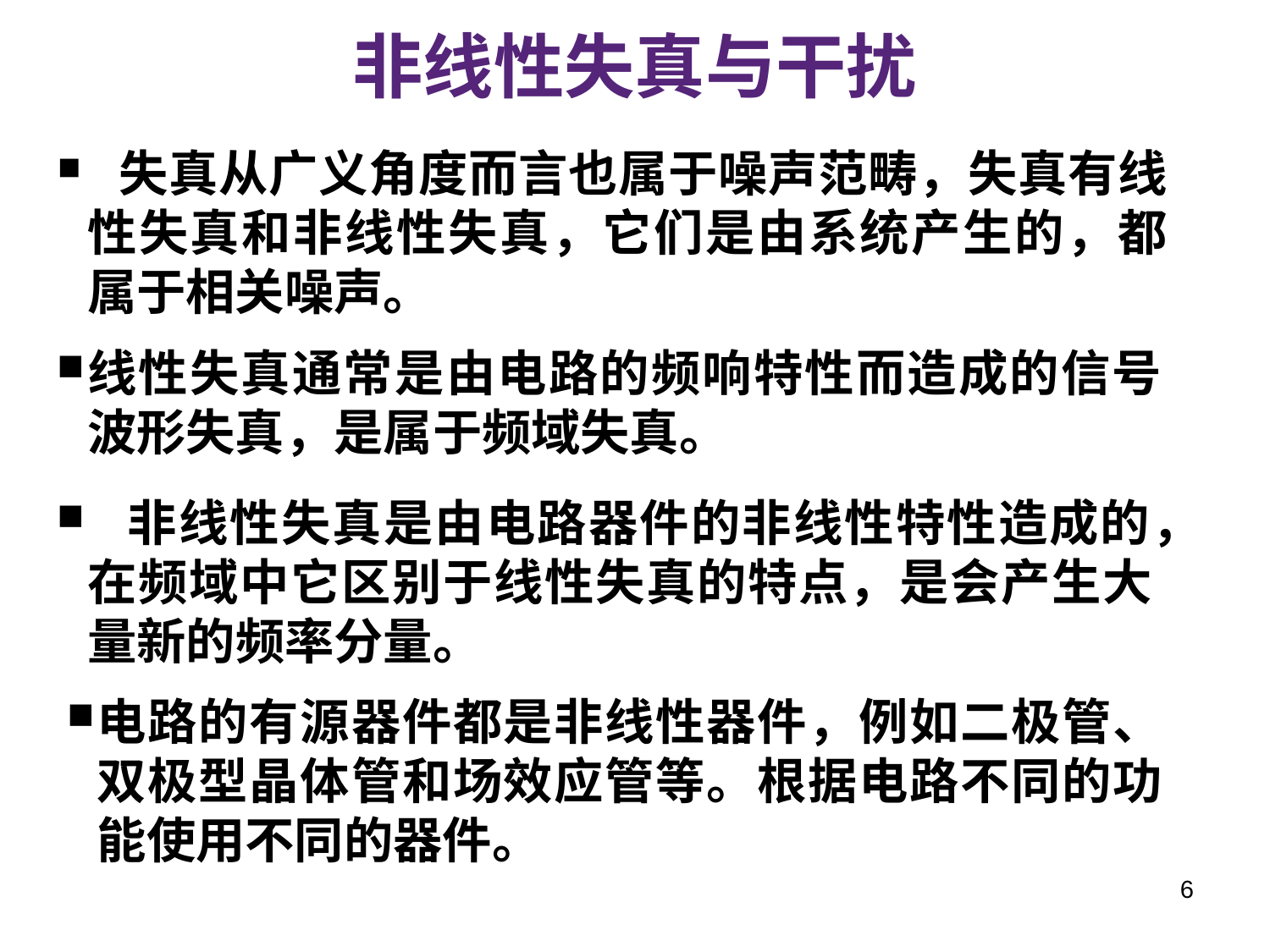

非线性失真与干扰
  失真从广义角度而言也属于噪声范畴，失真有线性失真和非线性失真，它们是由系统产生的，都属于相关噪声。
线性失真通常是由电路的频响特性而造成的信号波形失真，是属于频域失真。
  非线性失真是由电路器件的非线性特性造成的，在频域中它区别于线性失真的特点，是会产生大量新的频率分量。
电路的有源器件都是非线性器件，例如二极管、双极型晶体管和场效应管等。根据电路不同的功能使用不同的器件。

6